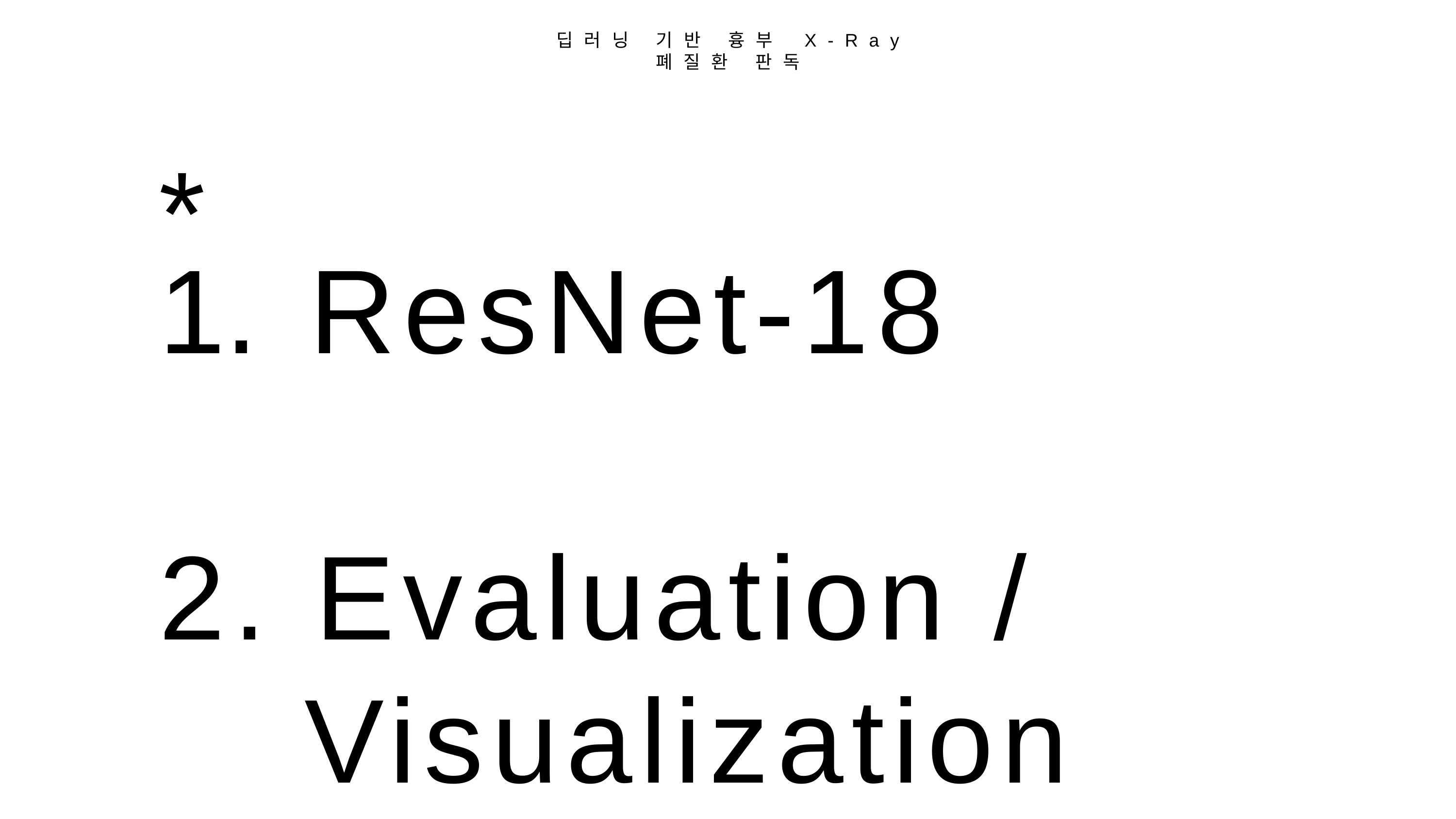

딥러닝 기반 흉부 X-Ray
폐질환 판독
*
 ResNet-18

2. Evaluation /
		Visualization